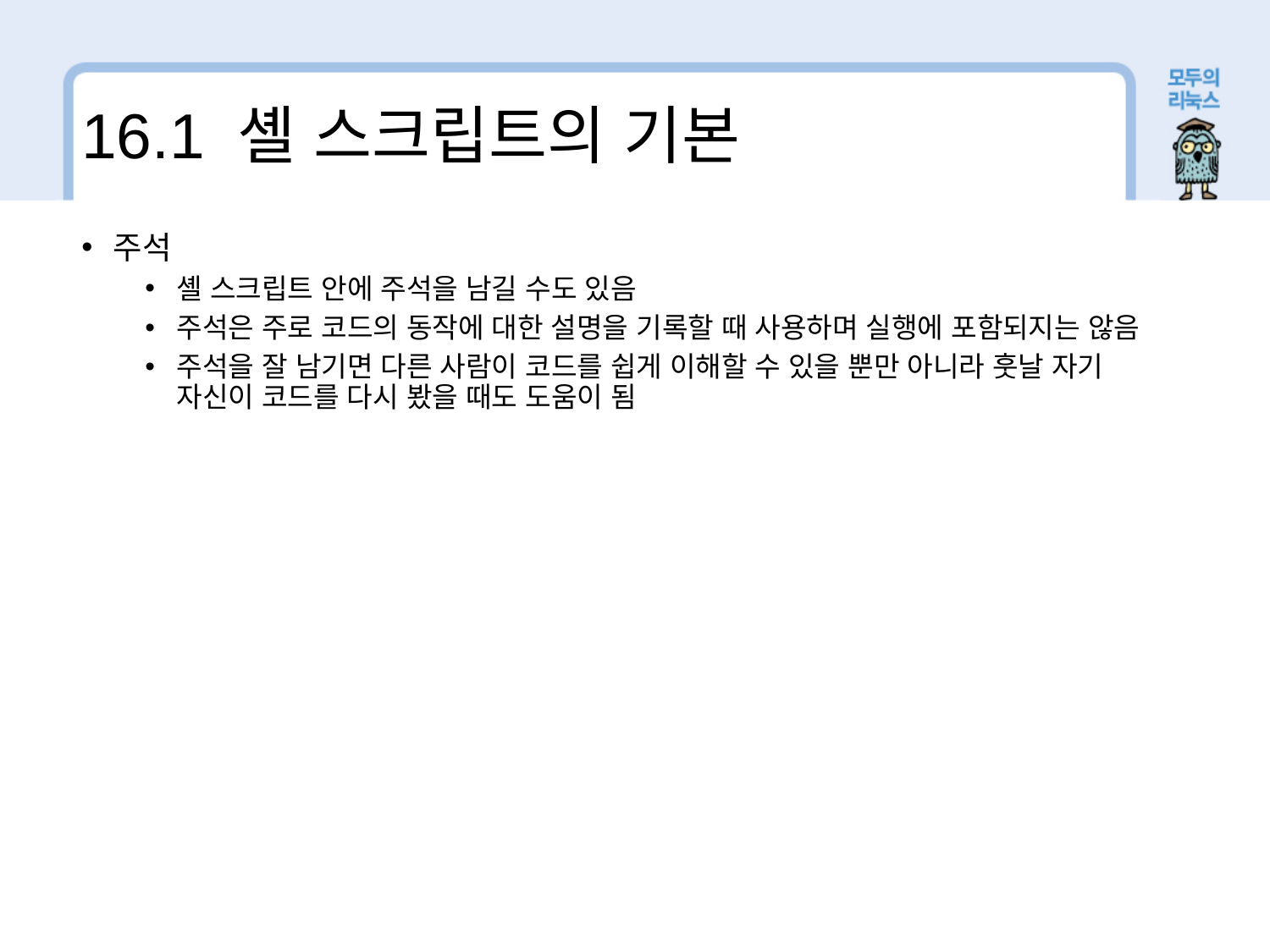

16.1 셸 스크립트의 기본
주석
셸 스크립트 안에 주석을 남길 수도 있음
주석은 주로 코드의 동작에 대한 설명을 기록할 때 사용하며 실행에 포함되지는 않음
주석을 잘 남기면 다른 사람이 코드를 쉽게 이해할 수 있을 뿐만 아니라 훗날 자기 자신이 코드를 다시 봤을 때도 도움이 됨